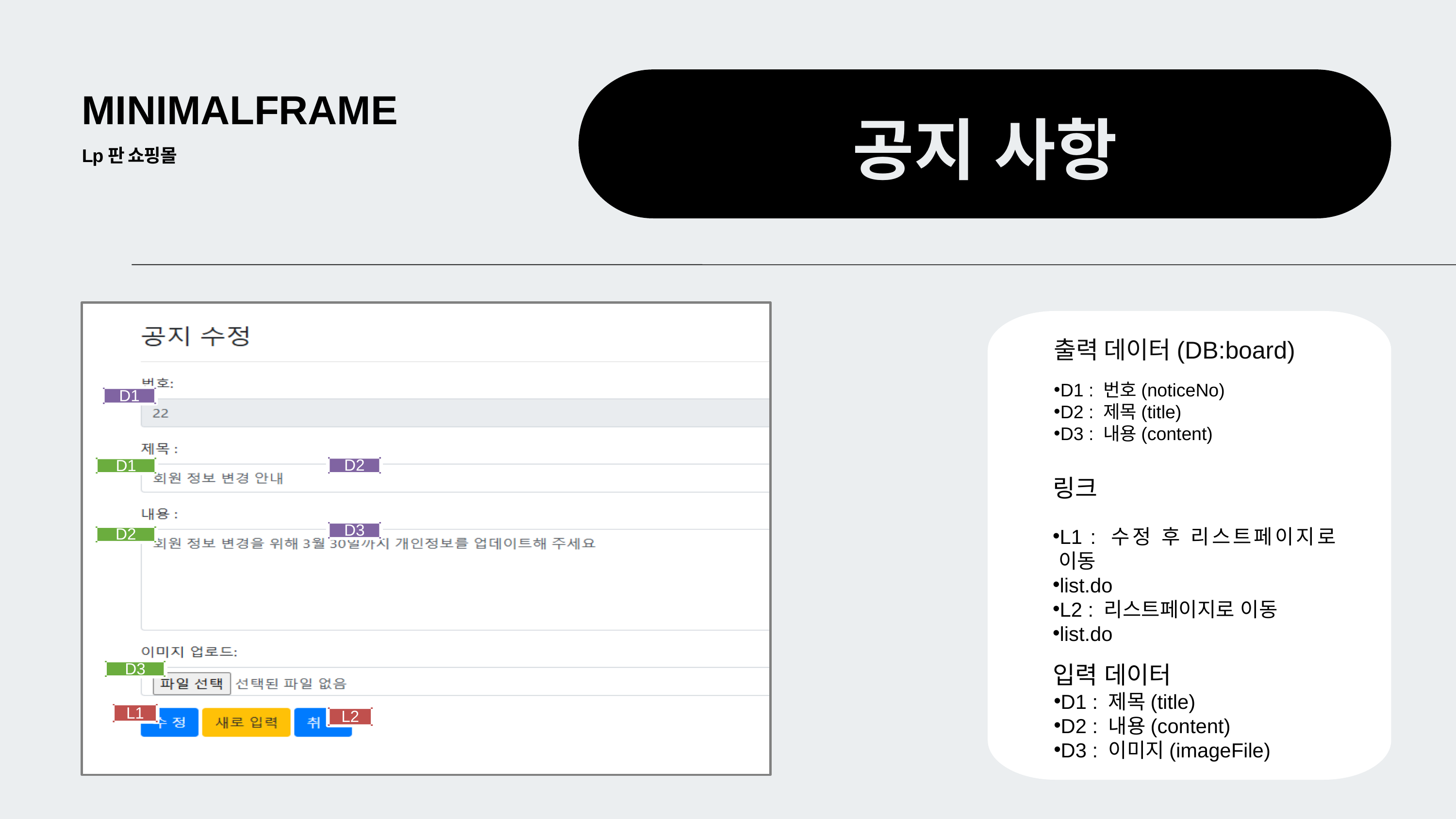

MINIMALFRAME
공지 사항
Lp판 쇼핑몰

D1

D2

D1

D3

D2

D3

L1

L2

출력 데이터(DB:board)

D1 : 번호(noticeNo)
D2 : 제목(title)
D3 : 내용(content)

링크

L1 : 수정 후 리스트페이지로 이동
list.do
L2 : 리스트페이지로 이동
list.do

입력 데이터
D1 : 제목(title)
D2 : 내용(content)
D3 : 이미지(imageFile)